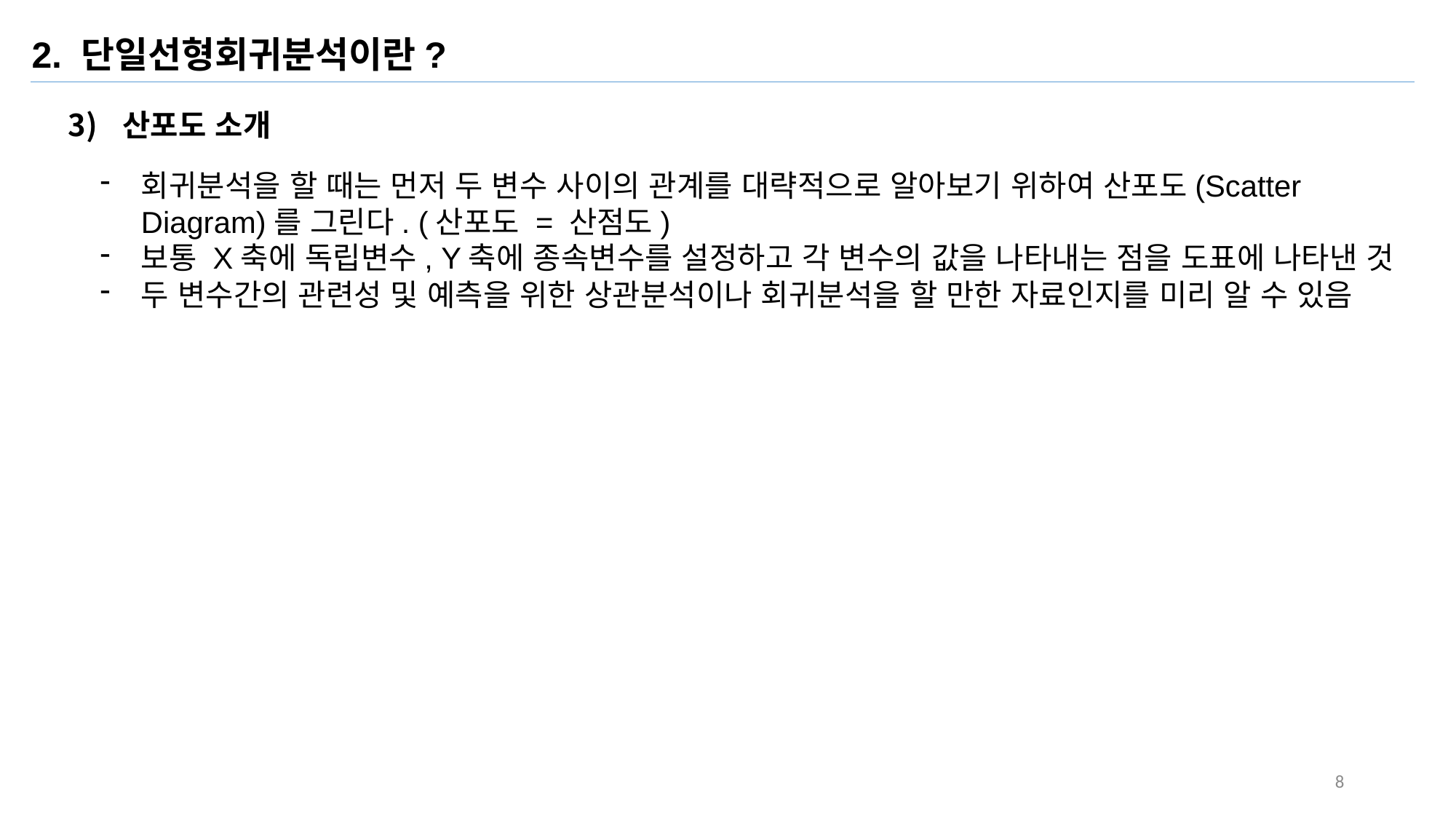

2. 단일선형회귀분석이란?
산포도 소개
회귀분석을 할 때는 먼저 두 변수 사이의 관계를 대략적으로 알아보기 위하여 산포도(Scatter Diagram)를 그린다. (산포도 = 산점도)
보통 X축에 독립변수, Y축에 종속변수를 설정하고 각 변수의 값을 나타내는 점을 도표에 나타낸 것
두 변수간의 관련성 및 예측을 위한 상관분석이나 회귀분석을 할 만한 자료인지를 미리 알 수 있음

8